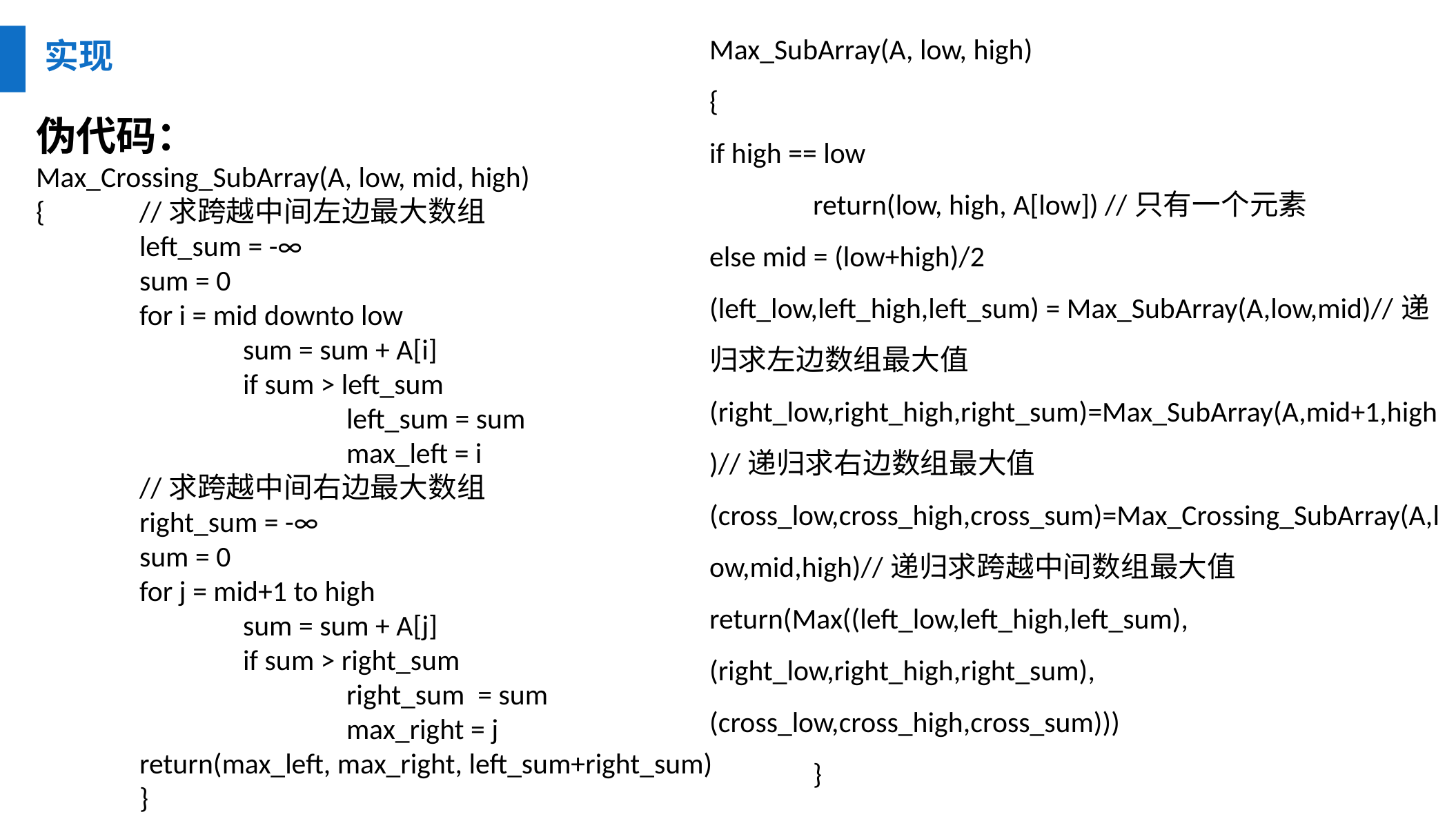

Max_SubArray(A, low, high)
{
if high == low
	return(low, high, A[low]) //只有一个元素
else mid = (low+high)/2
(left_low,left_high,left_sum) = Max_SubArray(A,low,mid)//递归求左边数组最大值
(right_low,right_high,right_sum)=Max_SubArray(A,mid+1,high)//递归求右边数组最大值
(cross_low,cross_high,cross_sum)=Max_Crossing_SubArray(A,low,mid,high)//递归求跨越中间数组最大值
return(Max((left_low,left_high,left_sum), (right_low,right_high,right_sum), (cross_low,cross_high,cross_sum)))
	}

实现
伪代码：
Max_Crossing_SubArray(A, low, mid, high)
{	//求跨越中间左边最大数组
	left_sum = -∞
	sum = 0
	for i = mid downto low
		sum = sum + A[i]
		if sum > left_sum
			left_sum = sum
			max_left = i
	//求跨越中间右边最大数组
	right_sum = -∞
	sum = 0
	for j = mid+1 to high
		sum = sum + A[j]
		if sum > right_sum
			right_sum  = sum
			max_right = j
	return(max_left, max_right, left_sum+right_sum)
	}